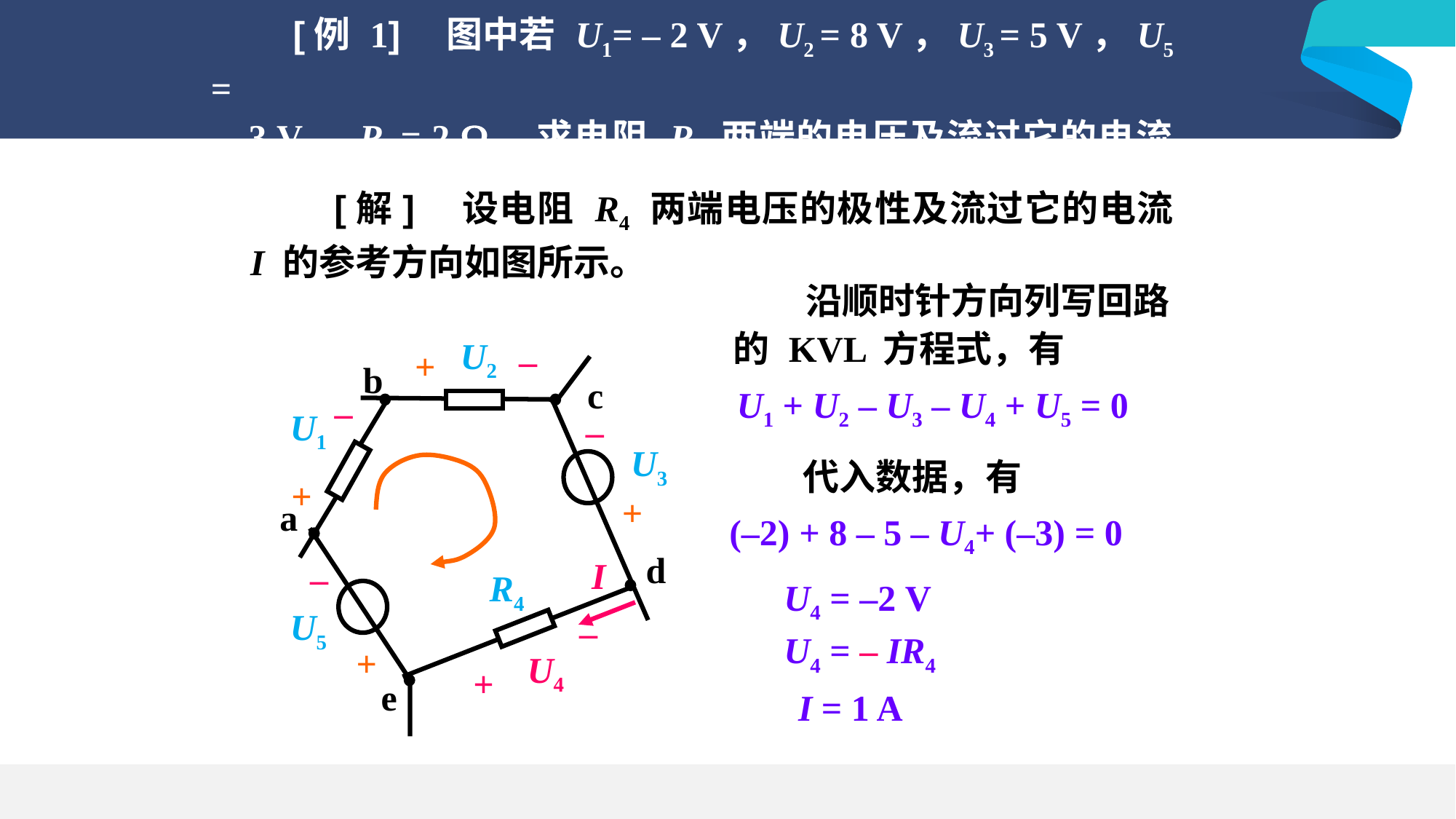

[例 1]　图中若 U1= – 2 V，U2 = 8 V，U3 = 5 V，U5 =
– 3 V，R4 = 2 Ω，求电阻 R4 两端的电压及流过它的电流。
　　[解]　设电阻 R4 两端电压的极性及流过它的电流 I 的参考方向如图所示。
　　沿顺时针方向列写回路
的 KVL 方程式，有

U2
–
+
b

c
–

U1
–
U3

+

+
a

d
–
R4

U5

+
e

U1 + U2 – U3 – U4 + U5 = 0
代入数据，有

(–2) + 8 – 5 – U4+ (–3) = 0
I

U4 = –2 V
–
U4
+
U4 = – IR4
I = 1 A